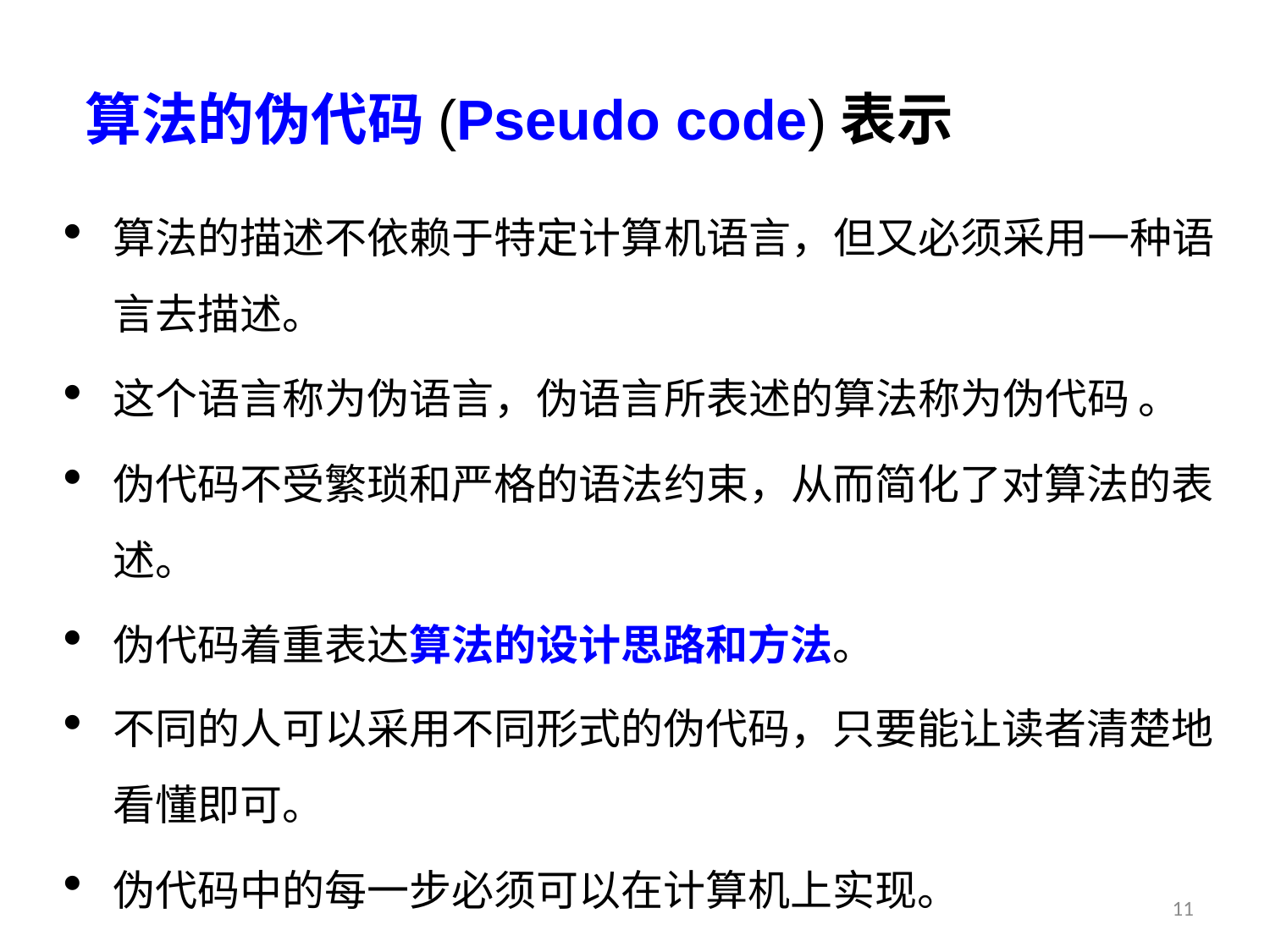

# 算法的伪代码(Pseudo code)表示
算法的描述不依赖于特定计算机语言，但又必须采用一种语言去描述。
这个语言称为伪语言，伪语言所表述的算法称为伪代码 。
伪代码不受繁琐和严格的语法约束，从而简化了对算法的表述。
伪代码着重表达算法的设计思路和方法。
不同的人可以采用不同形式的伪代码，只要能让读者清楚地看懂即可。
伪代码中的每一步必须可以在计算机上实现。

11